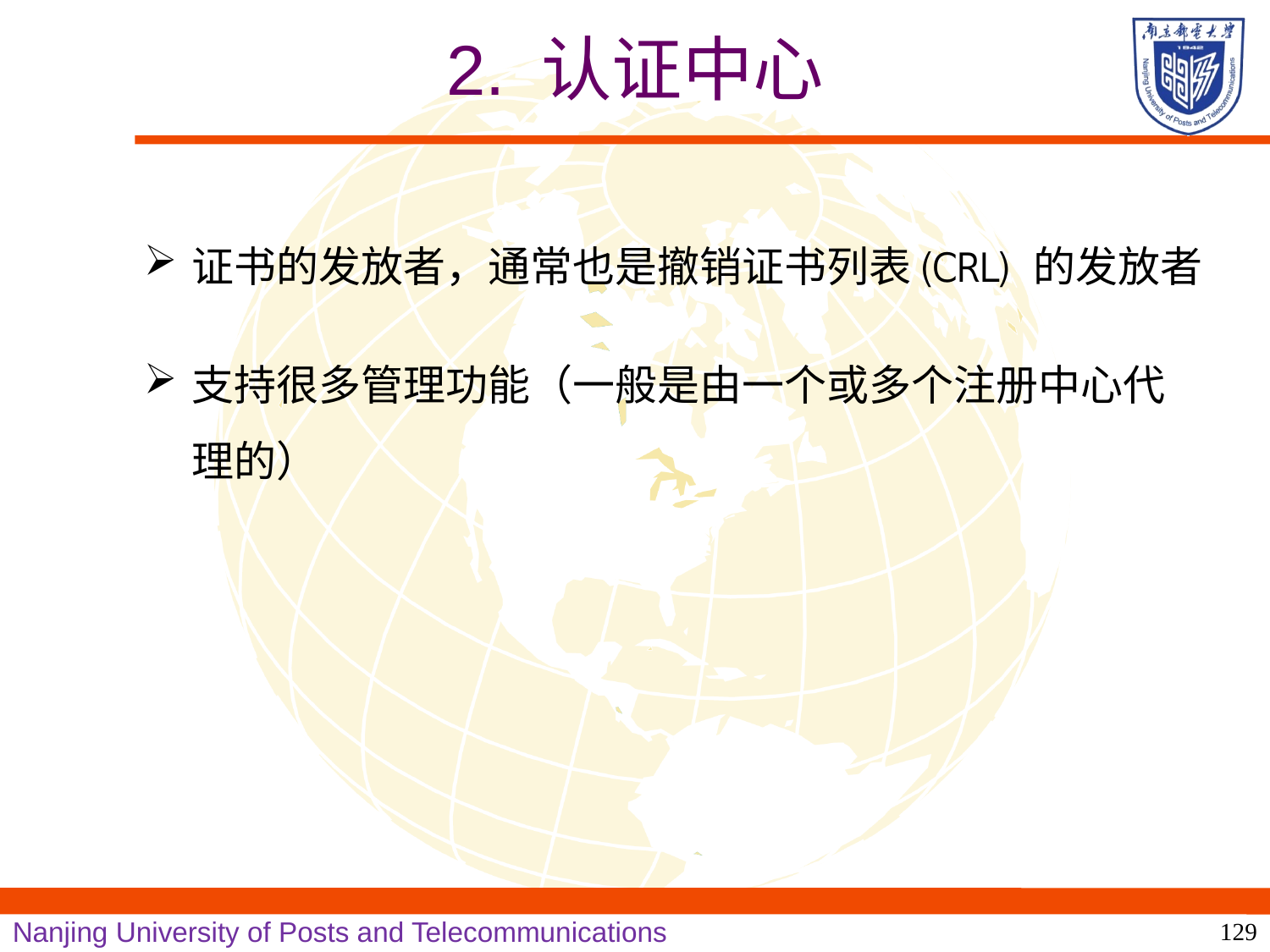

# 2. 认证中心
证书的发放者，通常也是撤销证书列表(CRL) 的发放者
支持很多管理功能（一般是由一个或多个注册中心代理的）
129